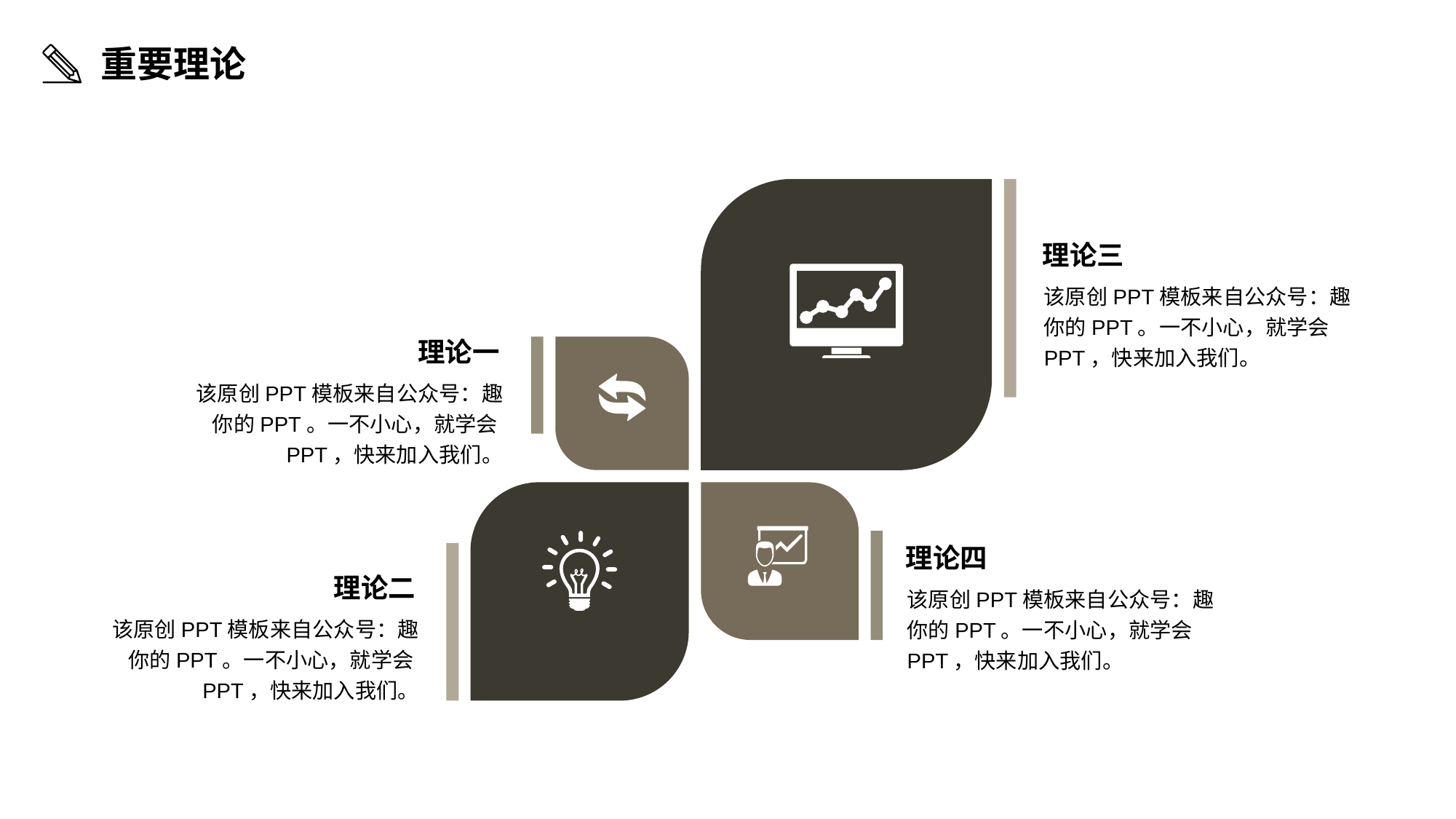

重要理论

理论三

该原创PPT模板来自公众号：趣你的PPT。一不小心，就学会PPT，快来加入我们。

理论一

该原创PPT模板来自公众号：趣你的PPT。一不小心，就学会PPT，快来加入我们。

理论四

理论二
该原创PPT模板来自公众号：趣你的PPT。一不小心，就学会PPT，快来加入我们。
该原创PPT模板来自公众号：趣你的PPT。一不小心，就学会PPT，快来加入我们。